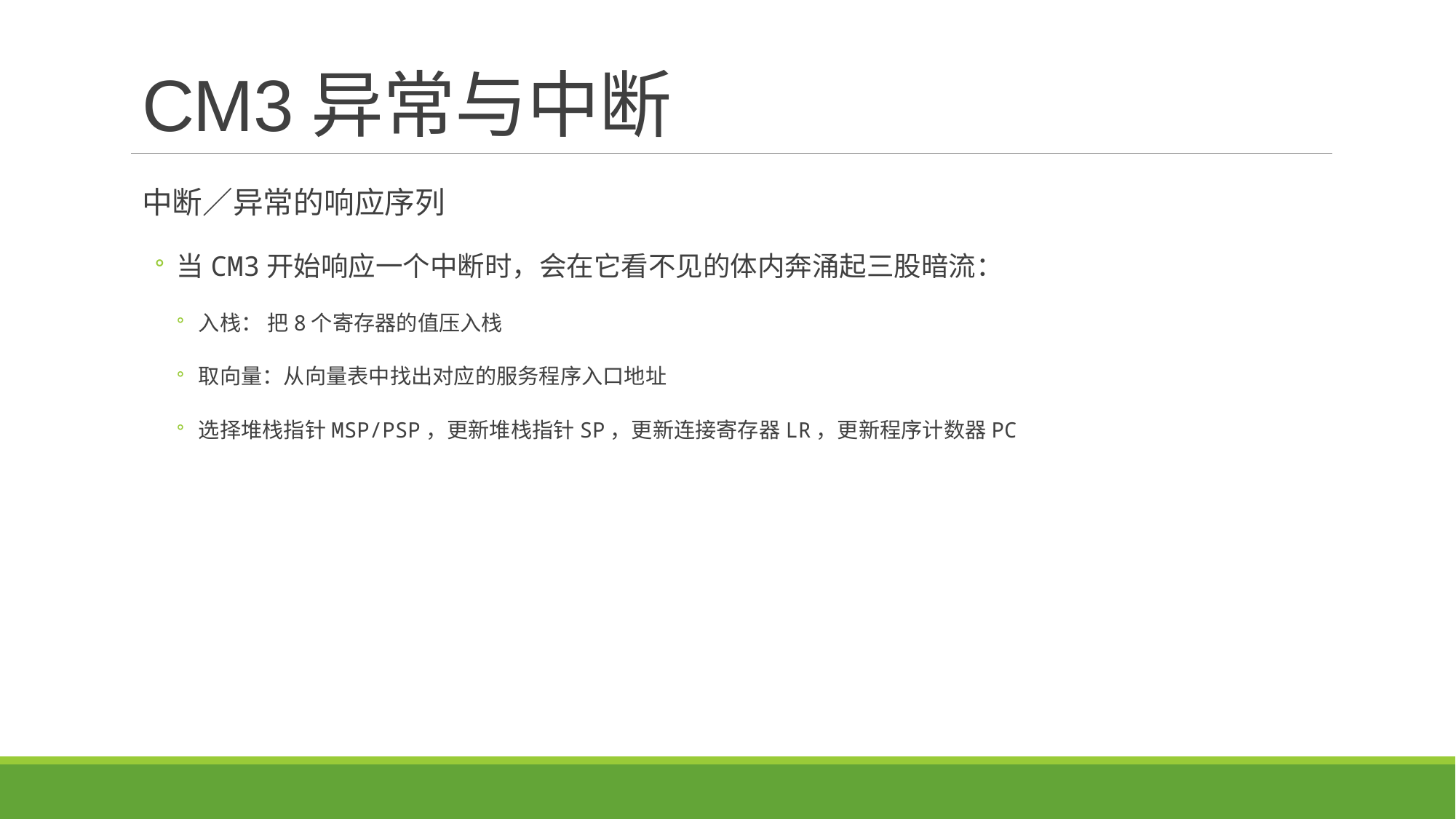

# CM3异常与中断
中断／异常的响应序列
当CM3开始响应一个中断时，会在它看不见的体内奔涌起三股暗流：
入栈： 把8个寄存器的值压入栈
取向量：从向量表中找出对应的服务程序入口地址
选择堆栈指针MSP/PSP，更新堆栈指针SP，更新连接寄存器LR，更新程序计数器PC